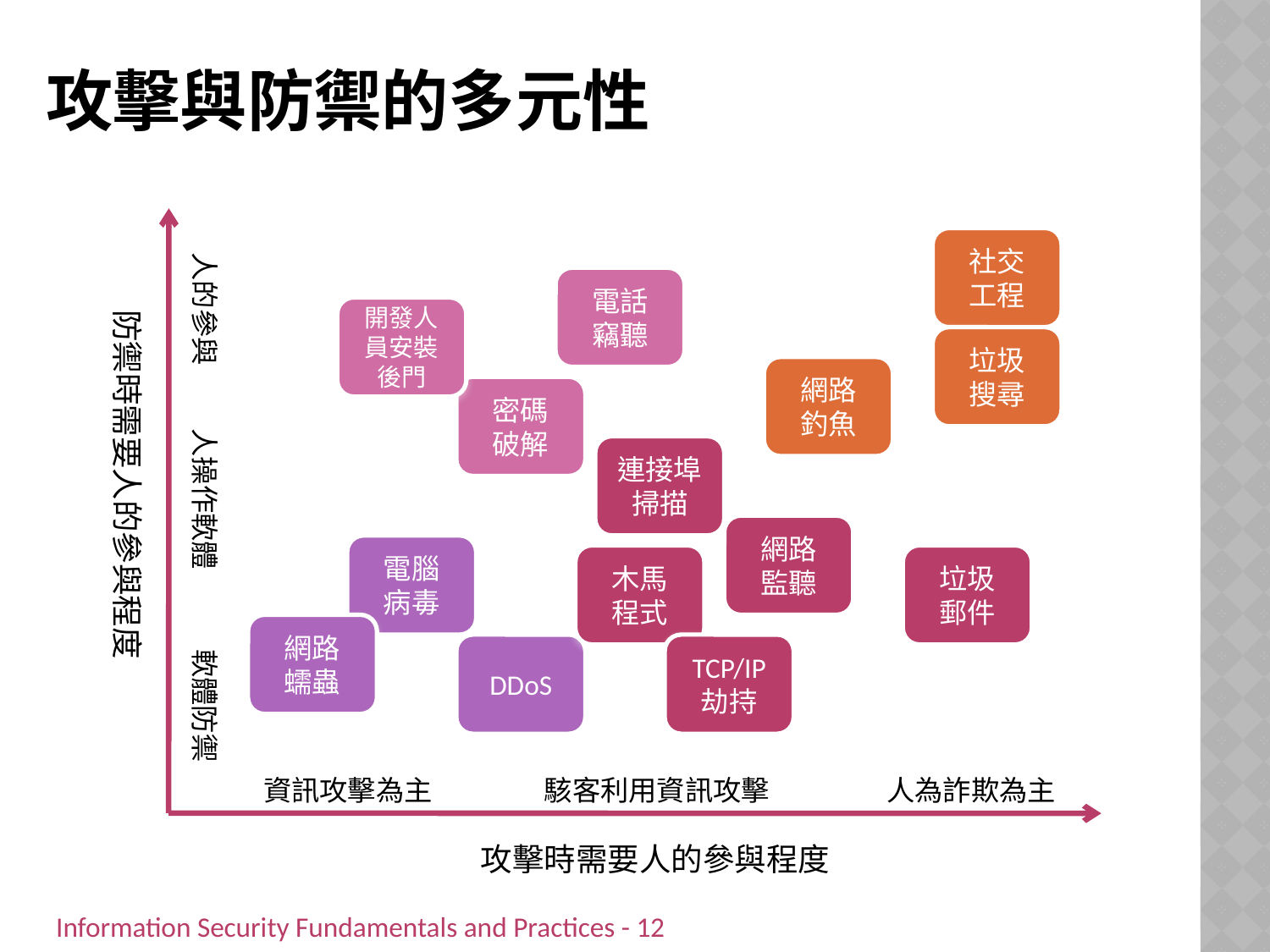

# 攻擊與防禦的多元性
社交
工程
垃圾
搜尋
網路
釣魚
人的參與
電話
竊聽
開發人員安裝後門
密碼
破解
防禦時需要人的參與程度
人操作軟體
連接埠掃描
網路
監聽
木馬
程式
垃圾
郵件
TCP/IP 劫持
電腦
病毒
網路
蠕蟲
DDoS
軟體防禦
資訊攻擊為主
駭客利用資訊攻擊
人為詐欺為主
攻擊時需要人的參與程度